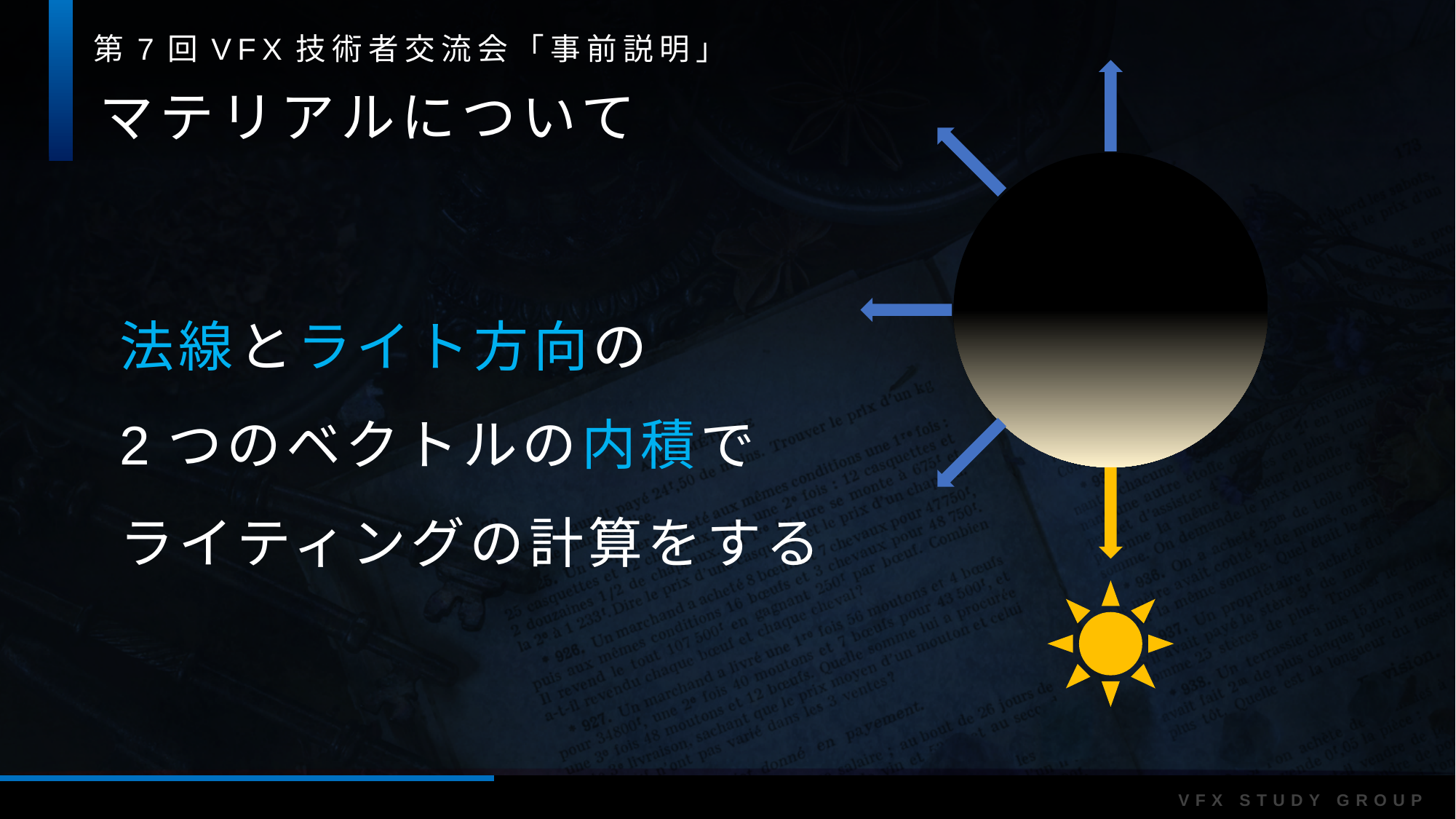

マテリアルについて

法線とライト方向の
2つのベクトルの内積で
ライティングの計算をする